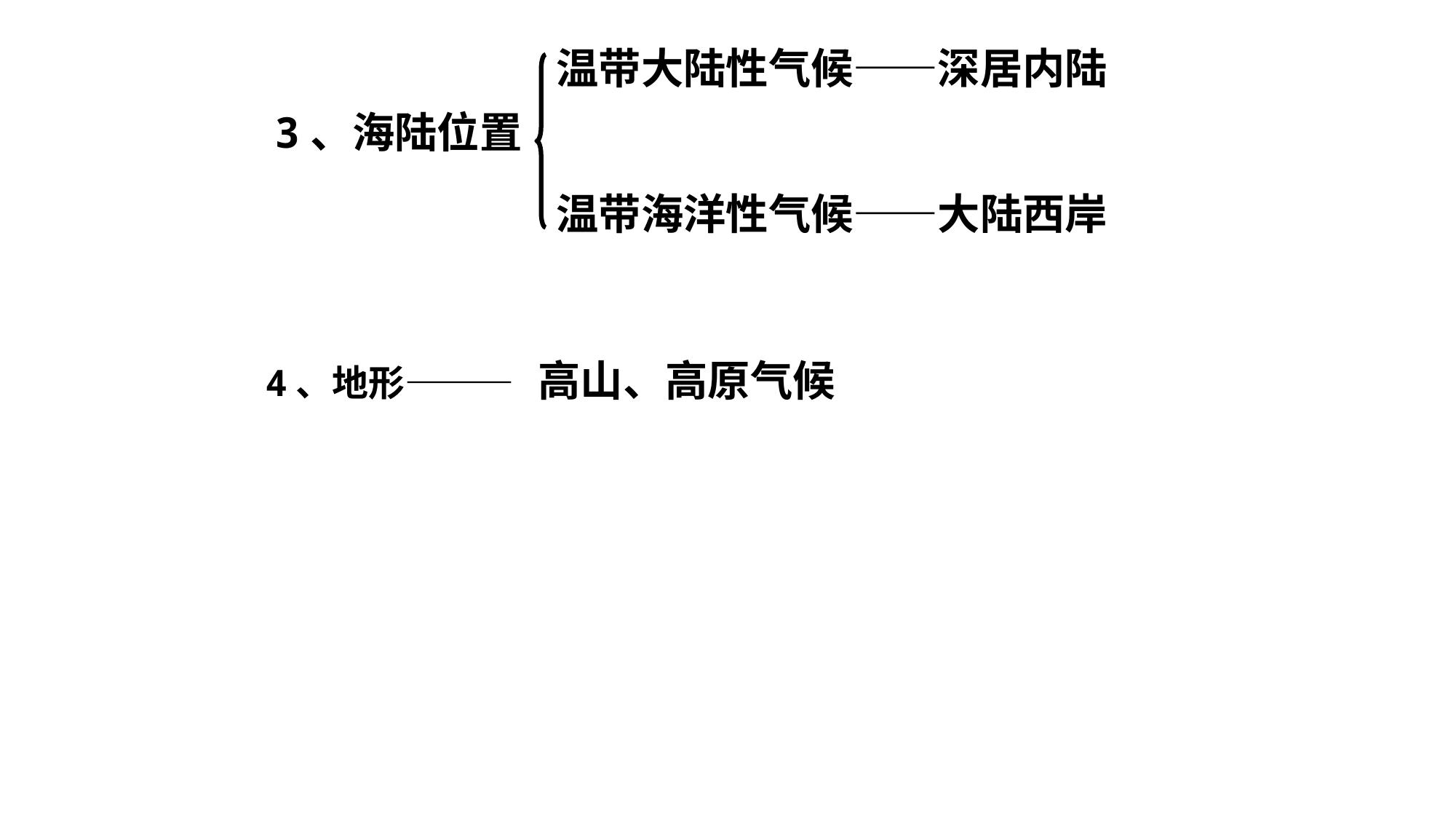

温带大陆性气候——深居内陆

3、海陆位置
温带海洋性气候——大陆西岸
高山、高原气候
4、地形———